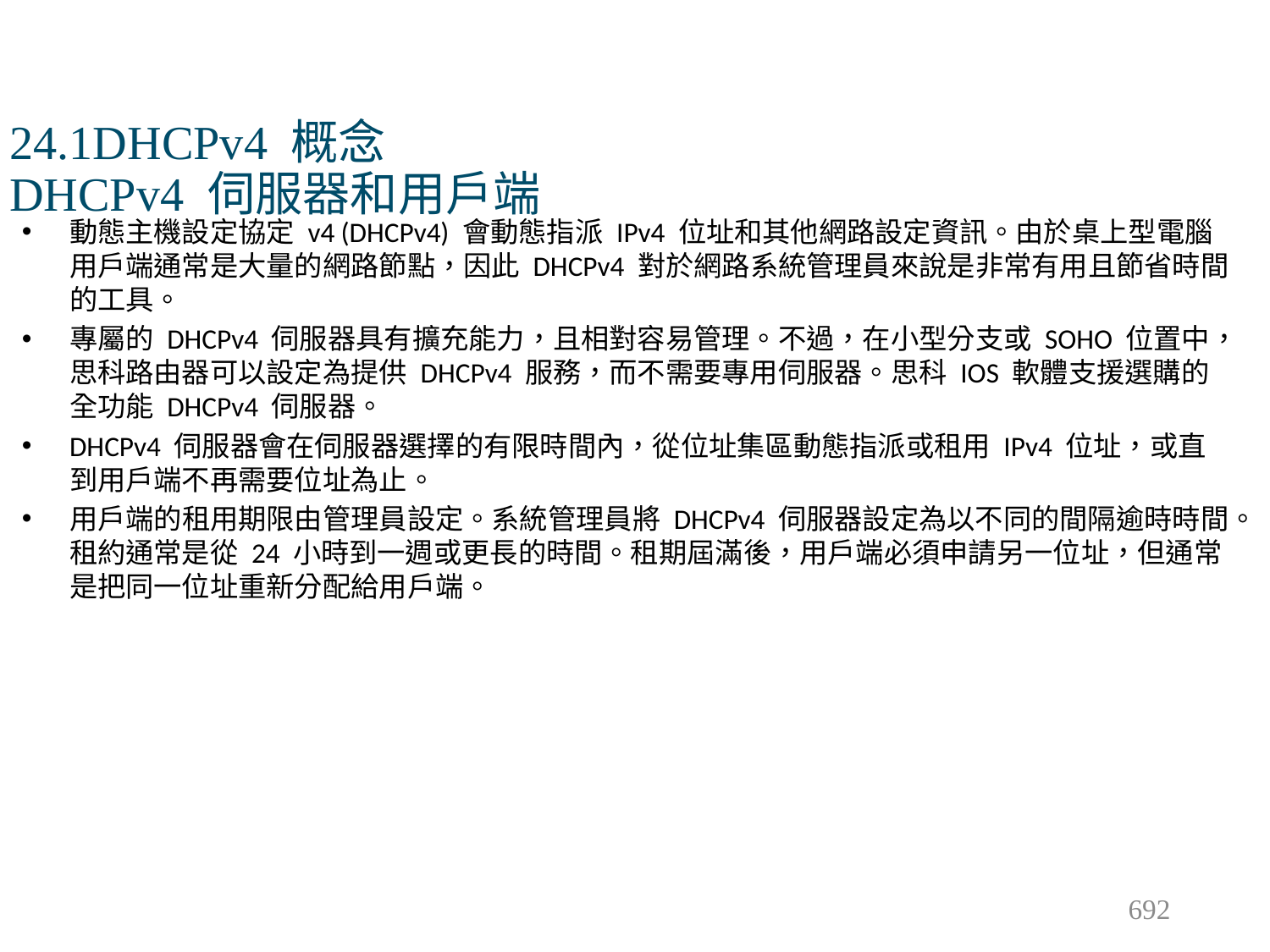

# 24.1DHCPv4 概念 DHCPv4 伺服器和用戶端
動態主機設定協定 v4 (DHCPv4) 會動態指派 IPv4 位址和其他網路設定資訊。由於桌上型電腦用戶端通常是大量的網路節點，因此 DHCPv4 對於網路系統管理員來說是非常有用且節省時間的工具。
專屬的 DHCPv4 伺服器具有擴充能力，且相對容易管理。不過，在小型分支或 SOHO 位置中，思科路由器可以設定為提供 DHCPv4 服務，而不需要專用伺服器。思科 IOS 軟體支援選購的全功能 DHCPv4 伺服器。
DHCPv4 伺服器會在伺服器選擇的有限時間內，從位址集區動態指派或租用 IPv4 位址，或直到用戶端不再需要位址為止。
用戶端的租用期限由管理員設定。系統管理員將 DHCPv4 伺服器設定為以不同的間隔逾時時間。租約通常是從 24 小時到一週或更長的時間。租期屆滿後，用戶端必須申請另一位址，但通常是把同一位址重新分配給用戶端。

692